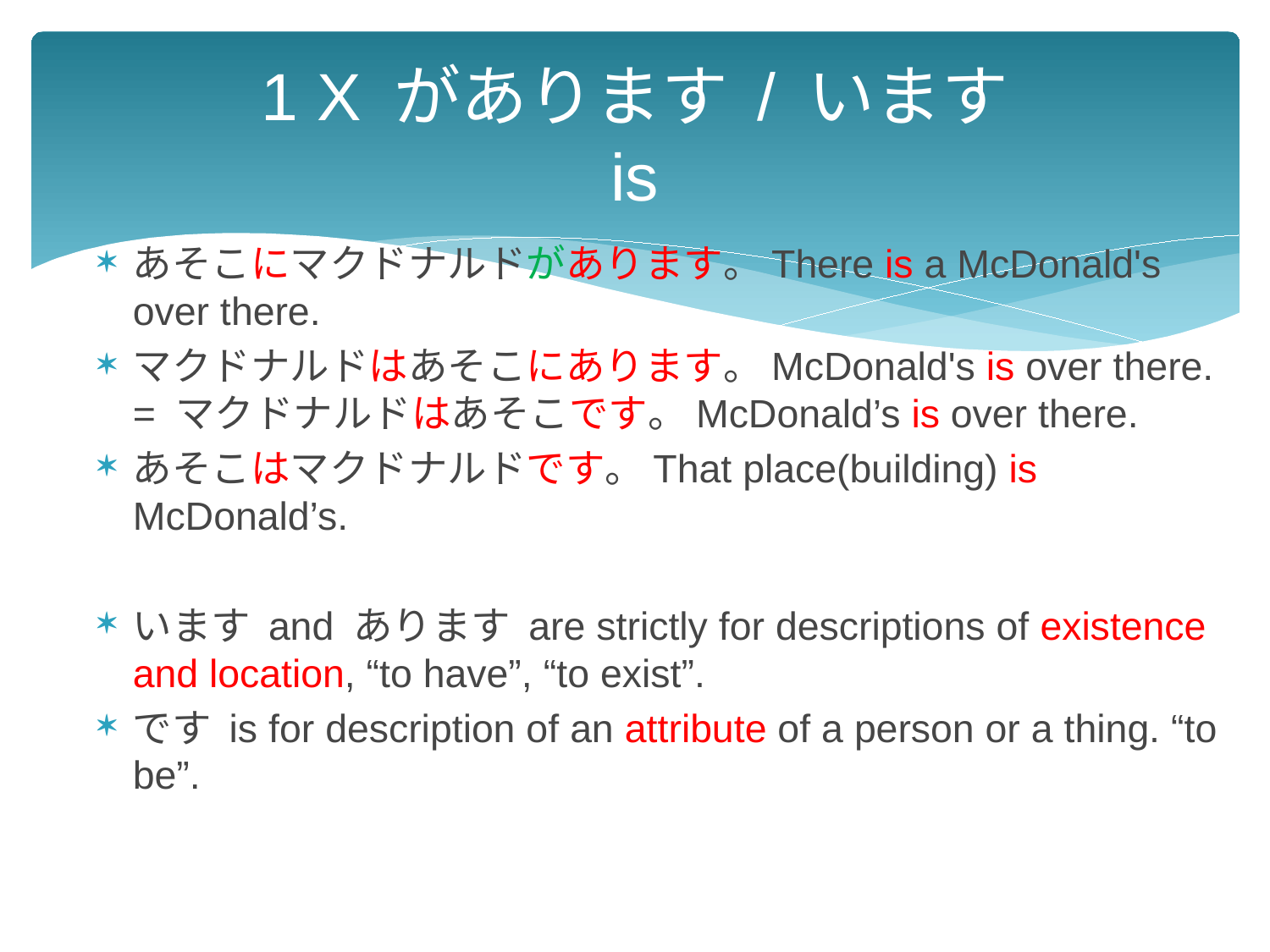

# 1 X があります / います is
あそこにマクドナルドがあります。There is a McDonald's over there.
マクドナルドはあそこにあります。McDonald's is over there.
= マクドナルドはあそこです。McDonald’s is over there.
あそこはマクドナルドです。That place(building) is McDonald’s.

います and あります are strictly for descriptions of existence and location, “to have”, “to exist”.
です is for description of an attribute of a person or a thing. “to be”.